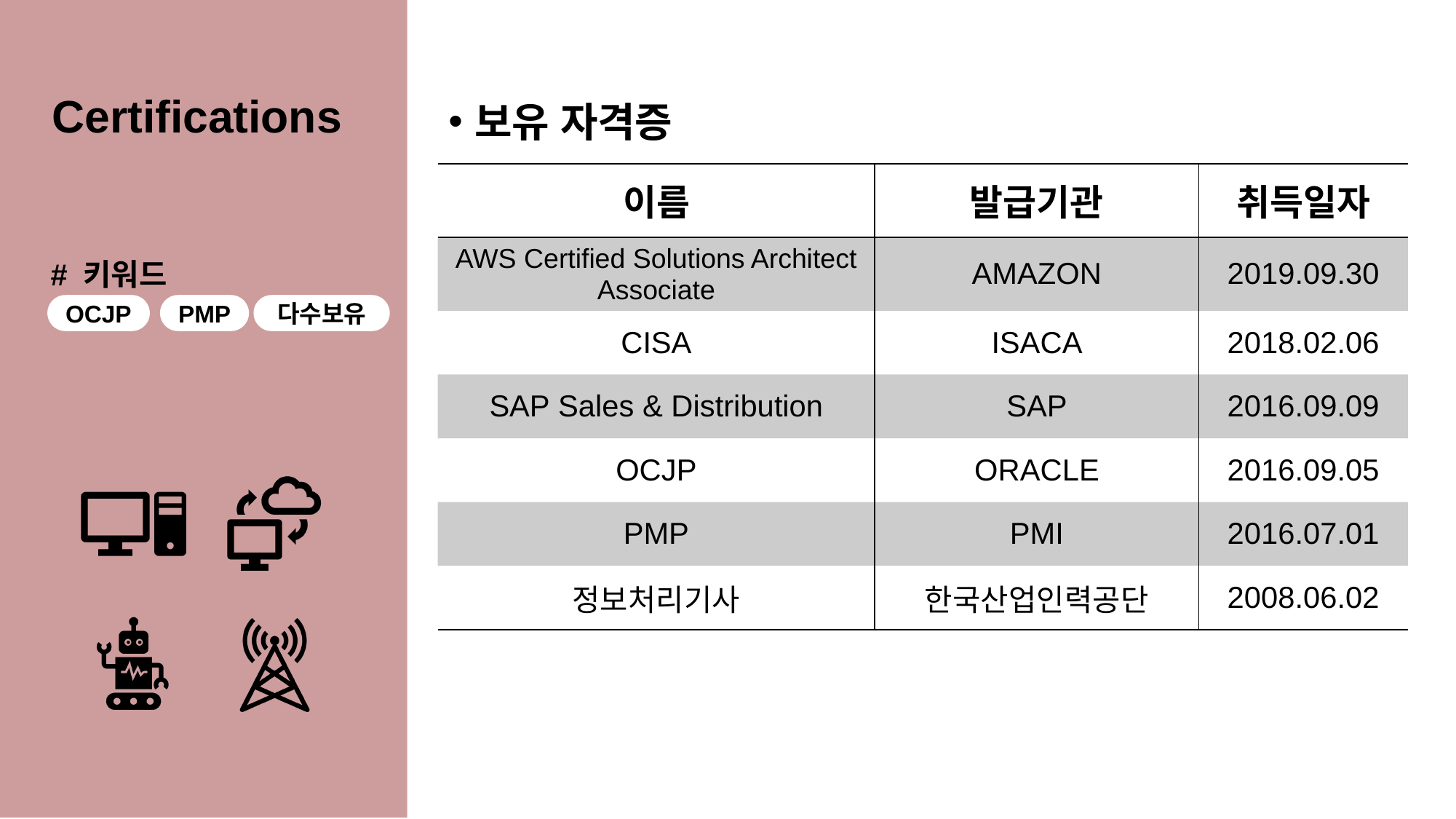

# Certifications
보유 자격증

| 이름 | 발급기관 | 취득일자 |
| --- | --- | --- |
| AWS Certified Solutions Architect Associate | AMAZON | 2019.09.30 |
| CISA | ISACA | 2018.02.06 |
| SAP Sales & Distribution | SAP | 2016.09.09 |
| OCJP | ORACLE | 2016.09.05 |
| PMP | PMI | 2016.07.01 |
| 정보처리기사 | 한국산업인력공단 | 2008.06.02 |
OCJP
PMP
다수보유